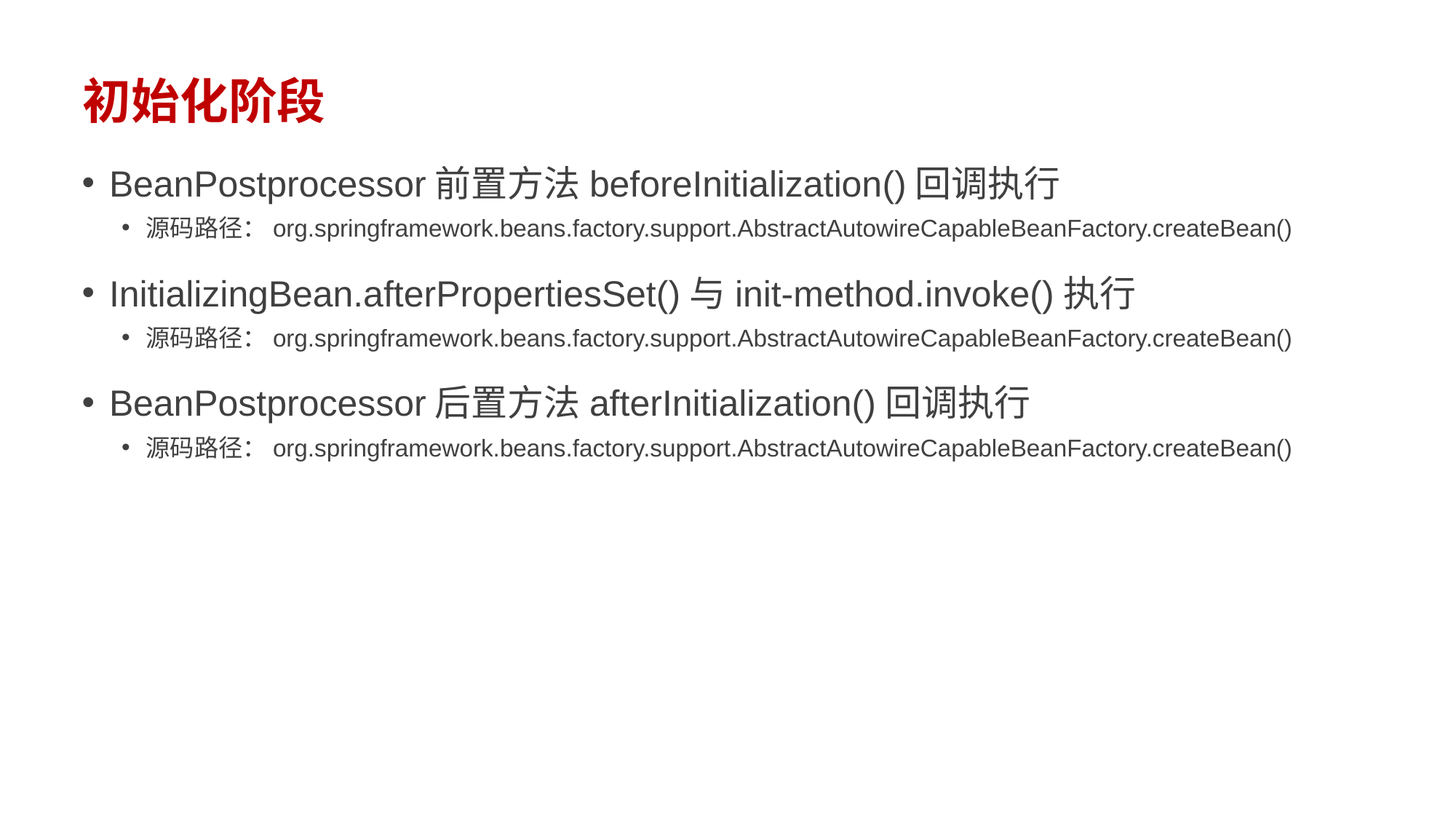

# 初始化阶段
BeanPostprocessor前置方法beforeInitialization()回调执行
源码路径：org.springframework.beans.factory.support.AbstractAutowireCapableBeanFactory.createBean()
InitializingBean.afterPropertiesSet()与init-method.invoke()执行
源码路径：org.springframework.beans.factory.support.AbstractAutowireCapableBeanFactory.createBean()
BeanPostprocessor后置方法afterInitialization()回调执行
源码路径：org.springframework.beans.factory.support.AbstractAutowireCapableBeanFactory.createBean()